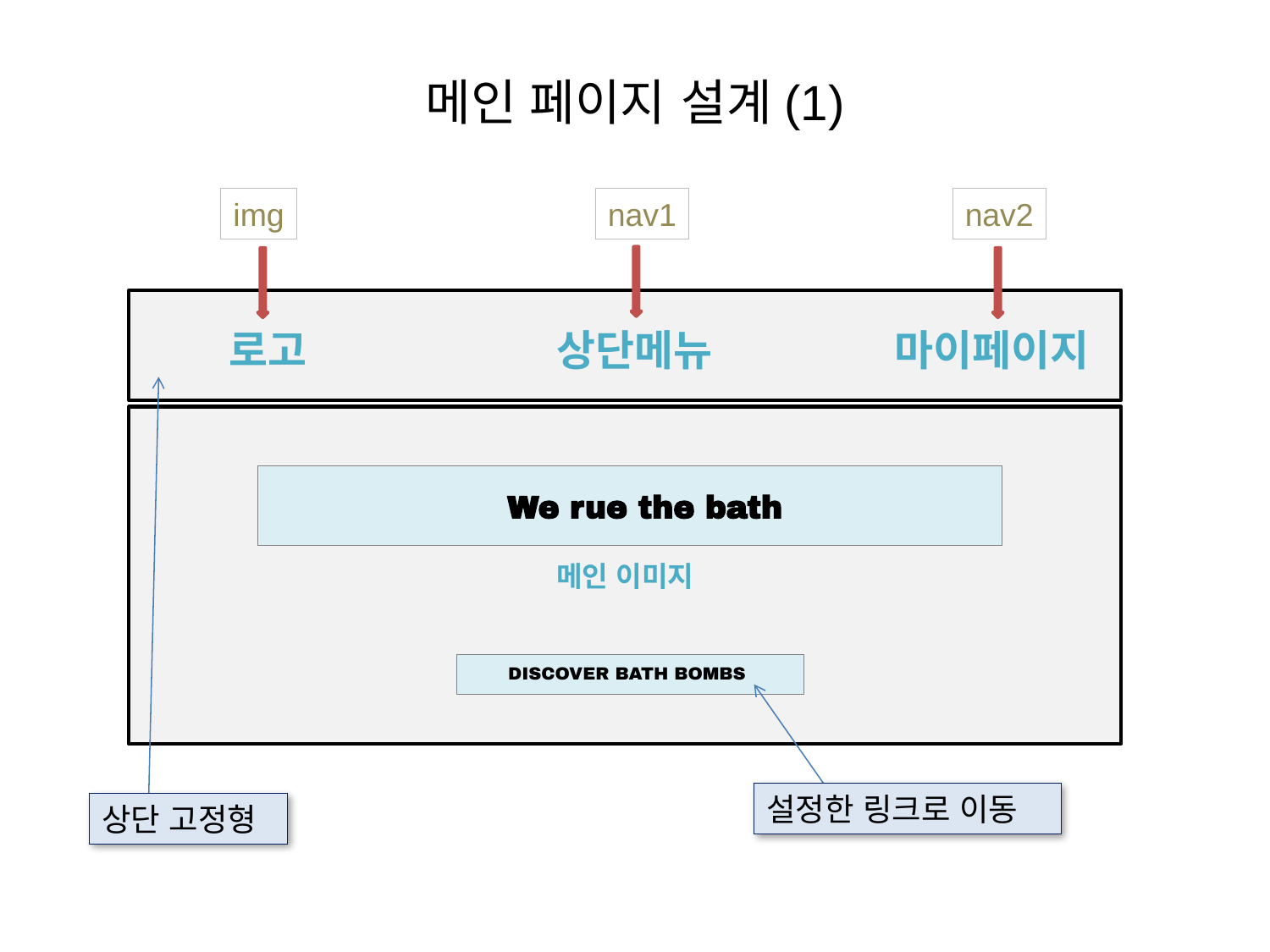

# 메인 페이지 설계(1)
img
nav1
nav2

로고
상단메뉴
마이페이지
메인 이미지

We rue the bath

DISCOVER BATH BOMBS
설정한 링크로 이동
상단 고정형